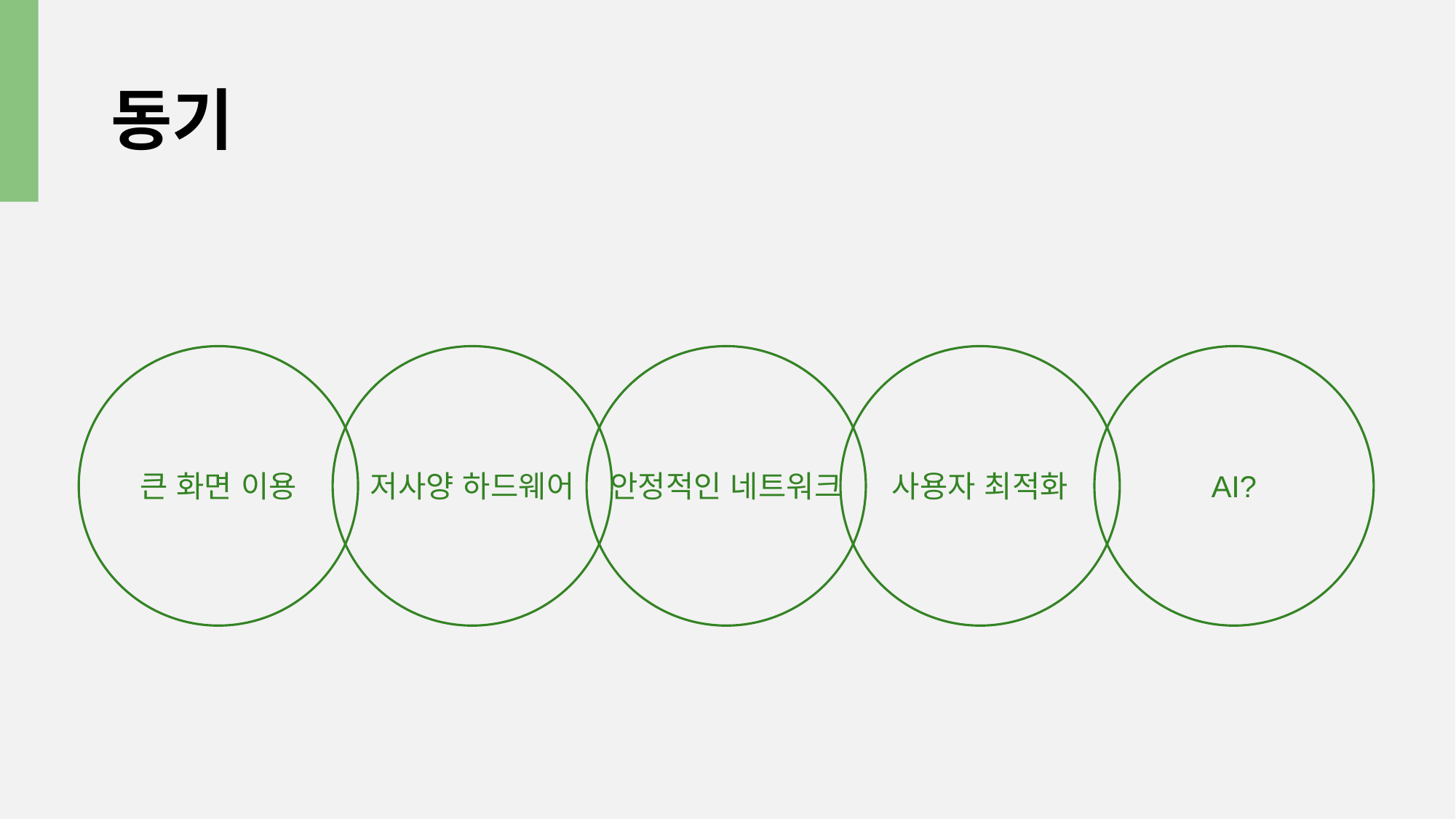

# 동기

큰 화면 이용
저사양 하드웨어
안정적인 네트워크
사용자 최적화
AI?